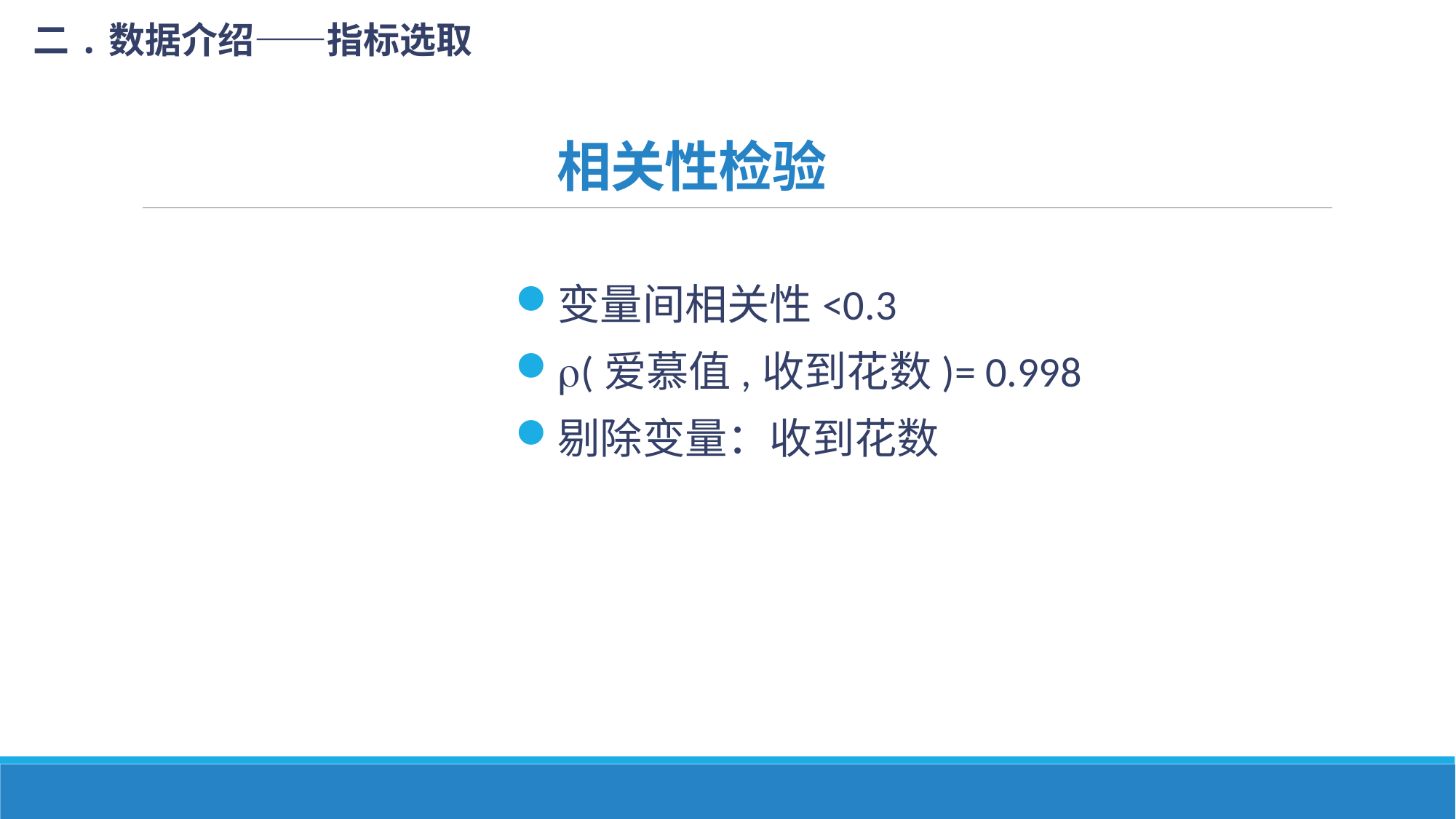

二.数据介绍——指标选取
# 相关性检验
变量间相关性<0.3
ρ(爱慕值,收到花数)= 0.998
剔除变量：收到花数